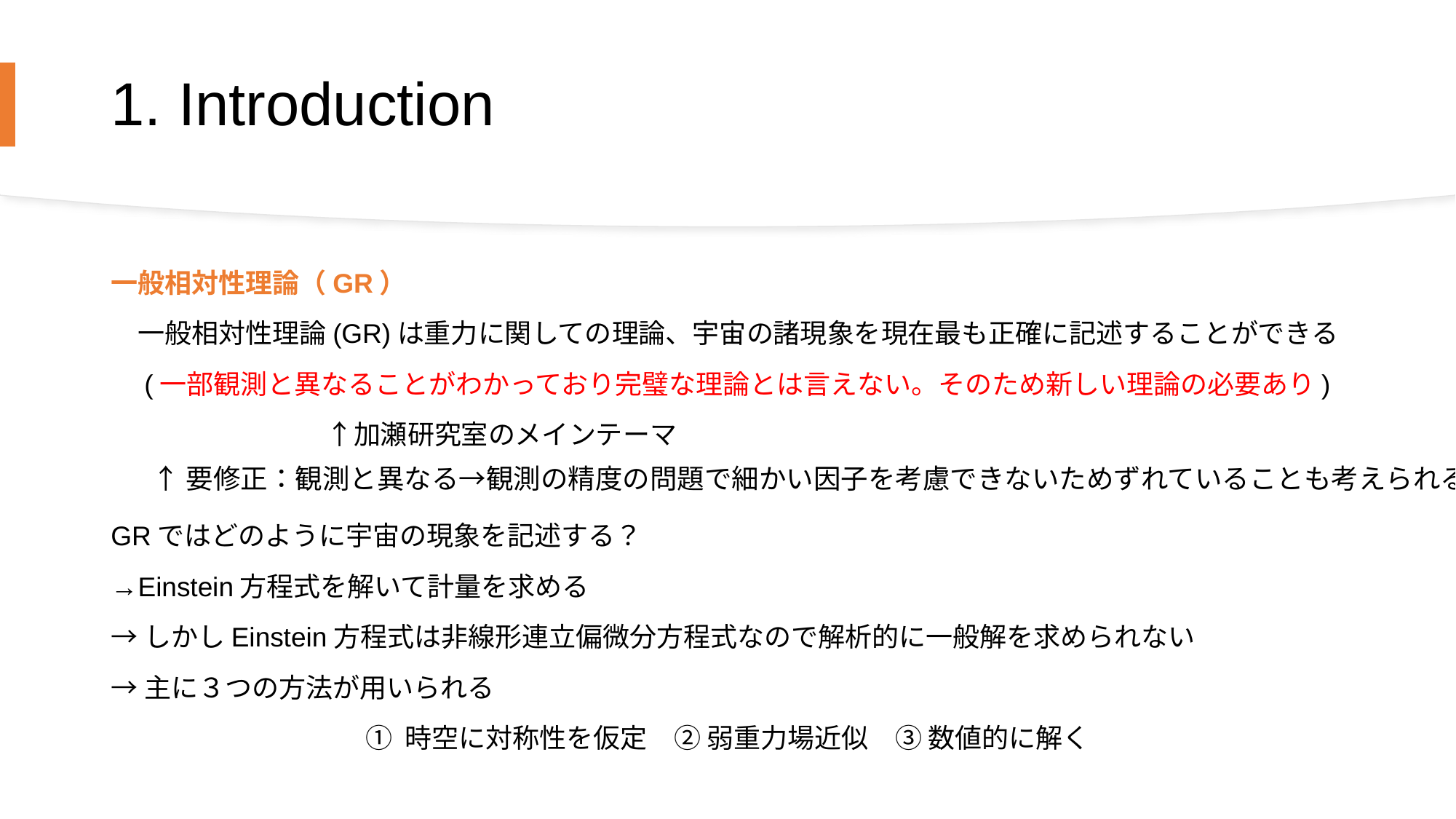

# 1. Introduction

一般相対性理論（GR）
　一般相対性理論(GR)は重力に関しての理論、宇宙の諸現象を現在最も正確に記述することができる
　(一部観測と異なることがわかっており完璧な理論とは言えない。そのため新しい理論の必要あり)
							　　　　↑加瀬研究室のメインテーマ

GRではどのように宇宙の現象を記述する？
→Einstein方程式を解いて計量を求める
→しかしEinstein方程式は非線形連立偏微分方程式なので解析的に一般解を求められない
→主に３つの方法が用いられる
① 時空に対称性を仮定　② 弱重力場近似　③ 数値的に解く
↑要修正：観測と異なる→観測の精度の問題で細かい因子を考慮できないためずれていることも考えられる